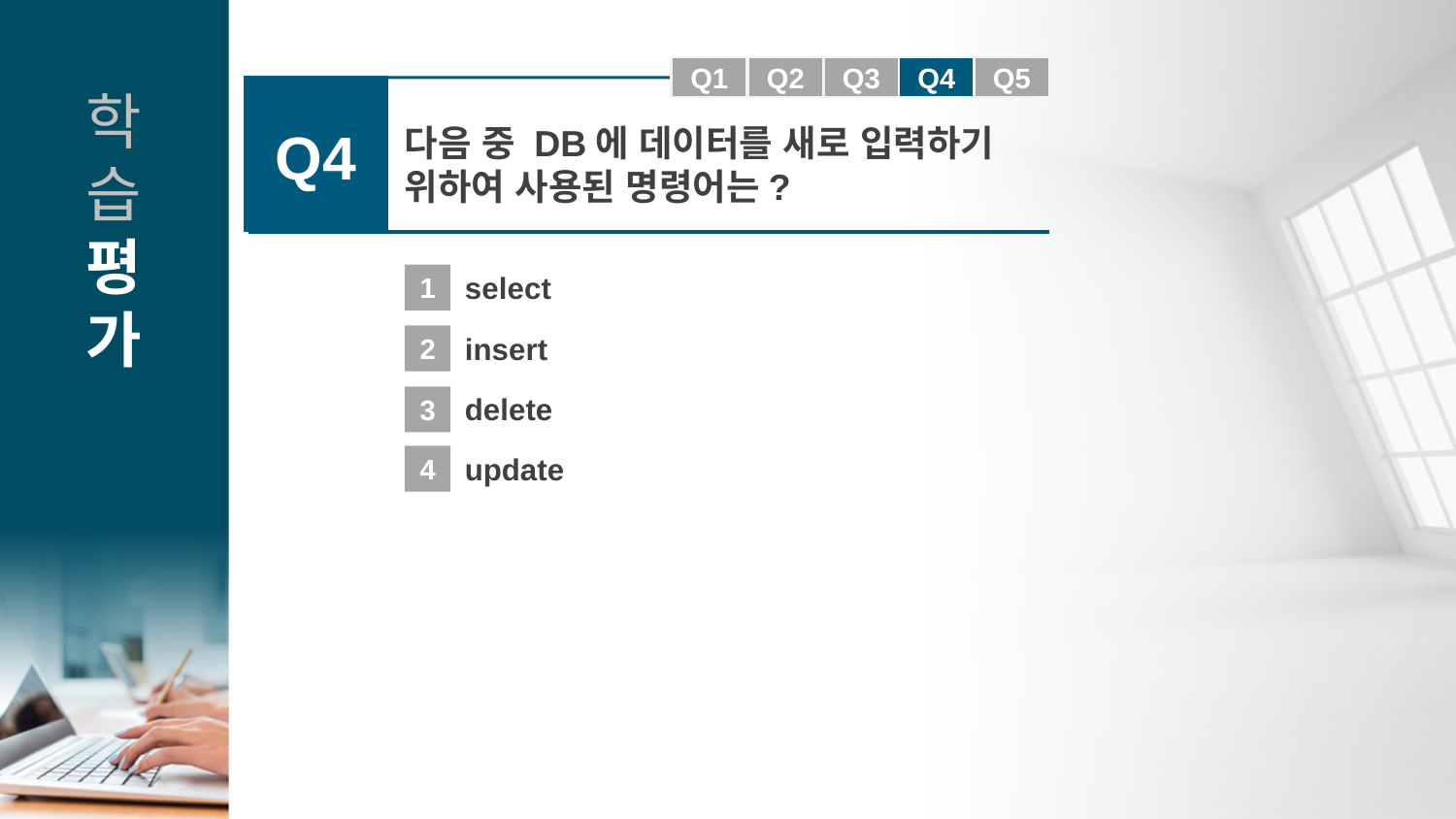

Q1
Q1
Q2
Q3
Q4
Q5
Q4
다음 중 DB에 데이터를 새로 입력하기 위하여 사용된 명령어는?
1
select
2
insert
delete
3
4
update